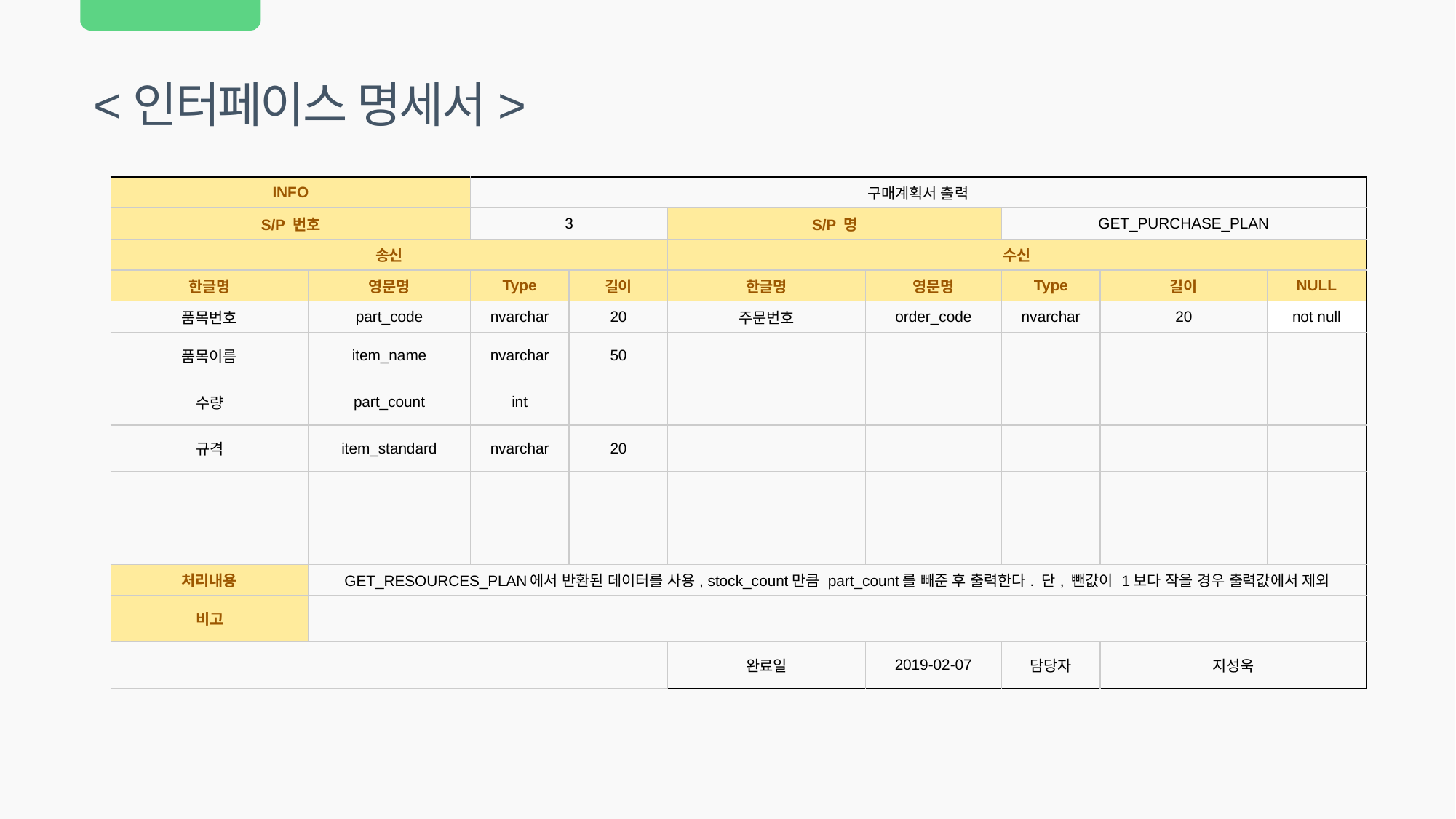

<인터페이스 명세서>
| INFO |  | 구매계획서 출력 |  |  |  |  |  |  |
| --- | --- | --- | --- | --- | --- | --- | --- | --- |
| S/P 번호 |  | 3 |  | S/P 명 |  | GET\_PURCHASE\_PLAN |  |  |
| 송신 |  |  |  | 수신 |  |  |  |  |
| 한글명 | 영문명 | Type | 길이 | 한글명 | 영문명 | Type | 길이 | NULL |
| 품목번호 | part\_code | nvarchar | 20 | 주문번호 | order\_code | nvarchar | 20 | not null |
| 품목이름 | item\_name | nvarchar | 50 |  |  |  |  |  |
| 수량 | part\_count | int |  |  |  |  |  |  |
| 규격 | item\_standard | nvarchar | 20 |  |  |  |  |  |
|  |  |  |  |  |  |  |  |  |
|  |  |  |  |  |  |  |  |  |
| 처리내용 | GET\_RESOURCES\_PLAN에서 반환된 데이터를 사용, stock\_count만큼 part\_count를 빼준 후 출력한다. 단, 뺀값이 1보다 작을 경우 출력값에서 제외 |  |  |  |  |  |  |  |
| 비고 |  |  |  |  |  |  |  |  |
|  |  |  |  | 완료일 | 2019-02-07 | 담당자 | 지성욱 |  |